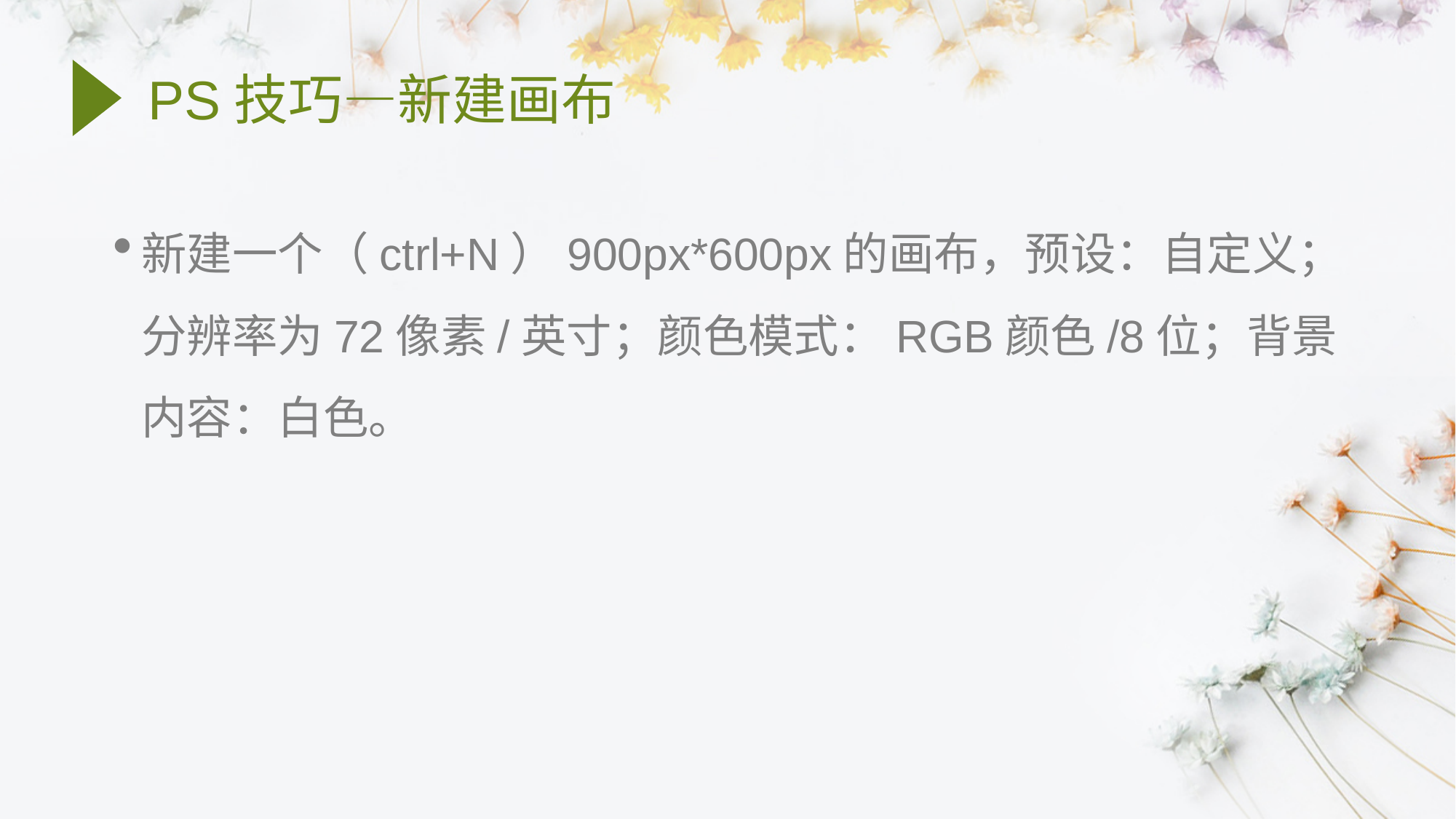

# PS技巧—新建画布
新建一个（ctrl+N）900px*600px的画布，预设：自定义；分辨率为72像素/英寸；颜色模式：RGB颜色/8位；背景内容：白色。